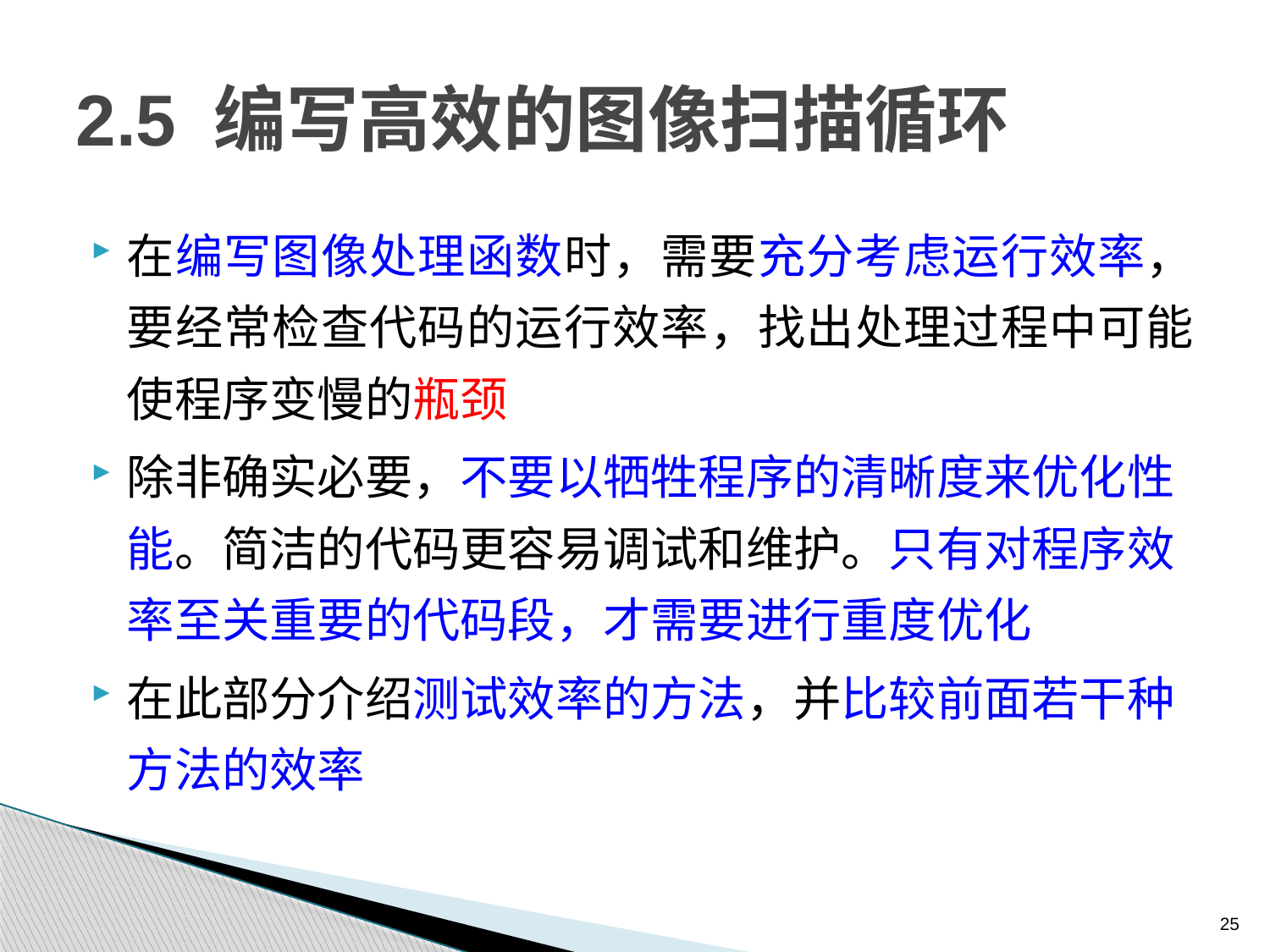

# 2.5 编写高效的图像扫描循环
在编写图像处理函数时，需要充分考虑运行效率，要经常检查代码的运行效率，找出处理过程中可能使程序变慢的瓶颈
除非确实必要，不要以牺牲程序的清晰度来优化性能。简洁的代码更容易调试和维护。只有对程序效率至关重要的代码段，才需要进行重度优化
在此部分介绍测试效率的方法，并比较前面若干种方法的效率
25